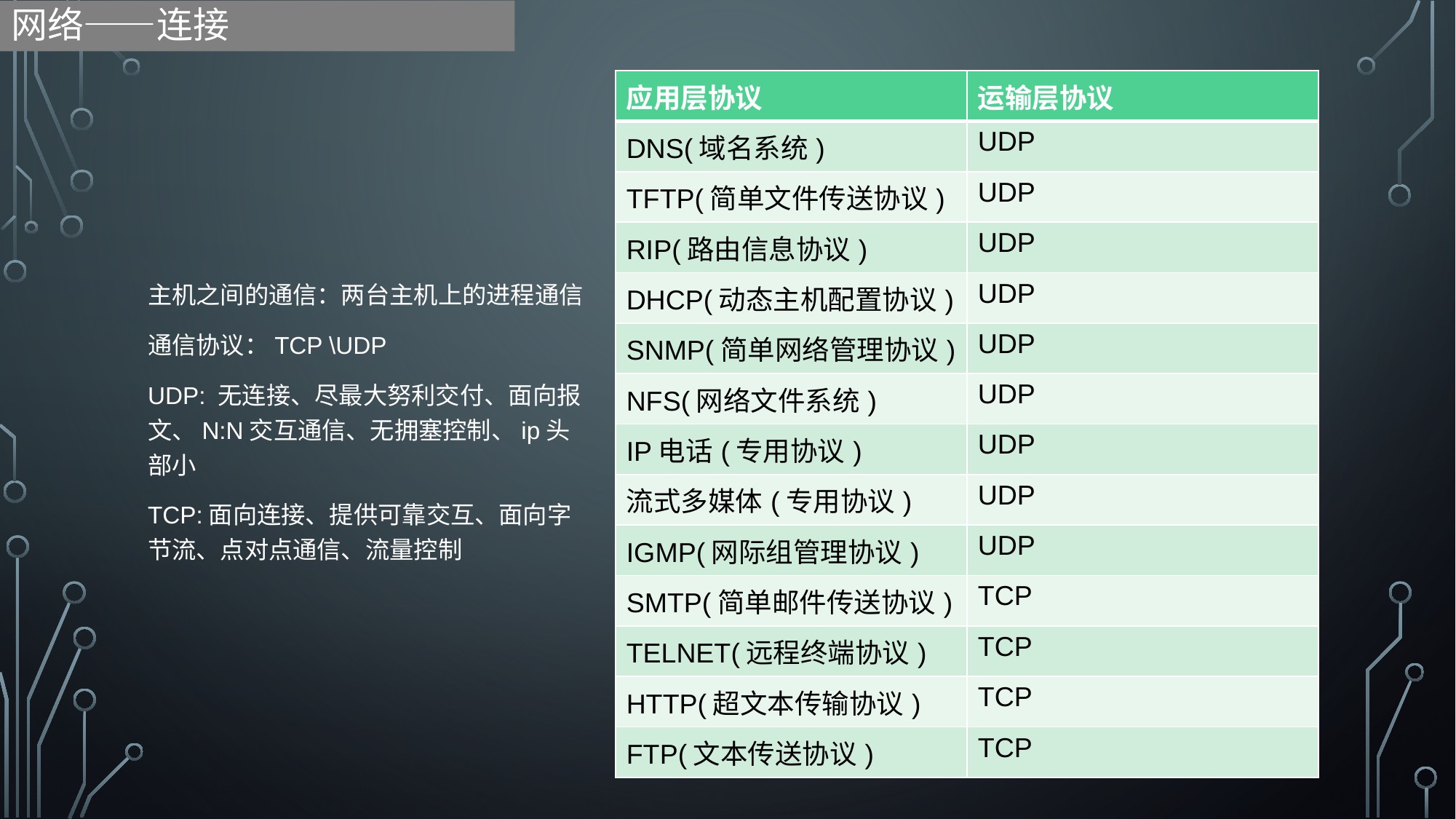

网络——连接
| 应用层协议 | 运输层协议 |
| --- | --- |
| DNS(域名系统) | UDP |
| TFTP(简单文件传送协议) | UDP |
| RIP(路由信息协议) | UDP |
| DHCP(动态主机配置协议) | UDP |
| SNMP(简单网络管理协议) | UDP |
| NFS(网络文件系统) | UDP |
| IP电话(专用协议) | UDP |
| 流式多媒体(专用协议) | UDP |
| IGMP(网际组管理协议) | UDP |
| SMTP(简单邮件传送协议) | TCP |
| TELNET(远程终端协议) | TCP |
| HTTP(超文本传输协议) | TCP |
| FTP(文本传送协议) | TCP |
主机之间的通信：两台主机上的进程通信
通信协议：TCP \UDP
UDP: 无连接、尽最大努利交付、面向报文、N:N交互通信、无拥塞控制、ip头部小
TCP:面向连接、提供可靠交互、面向字节流、点对点通信、流量控制